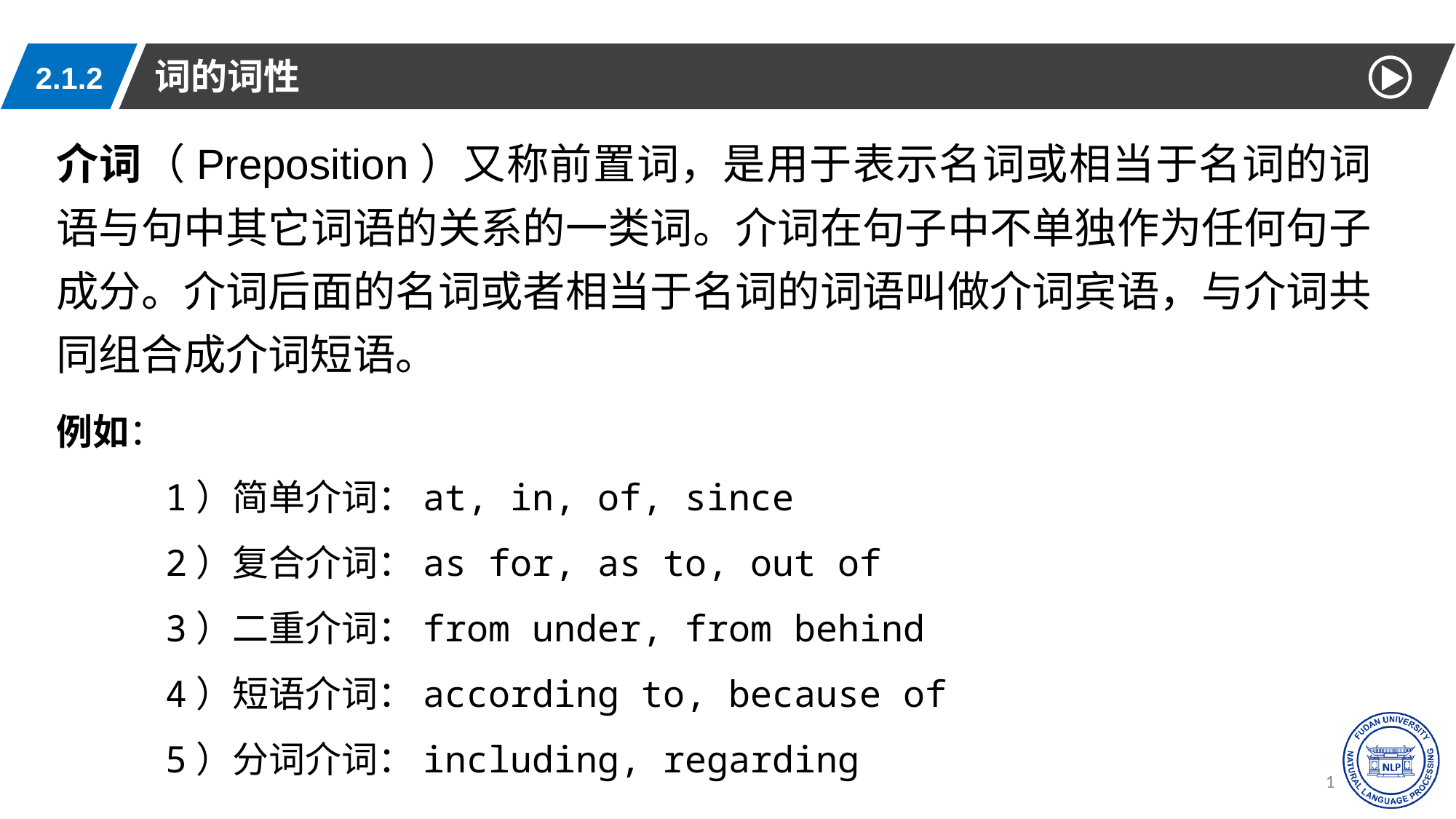

词的词性
2.1.2

介词（Preposition）又称前置词，是用于表示名词或相当于名词的词语与句中其它词语的关系的一类词。介词在句子中不单独作为任何句子成分。介词后面的名词或者相当于名词的词语叫做介词宾语，与介词共同组合成介词短语。
例如：
1）简单介词：at, in, of, since
2）复合介词：as for, as to, out of
3）二重介词：from under, from behind
4）短语介词：according to, because of
5）分词介词：including, regarding
17